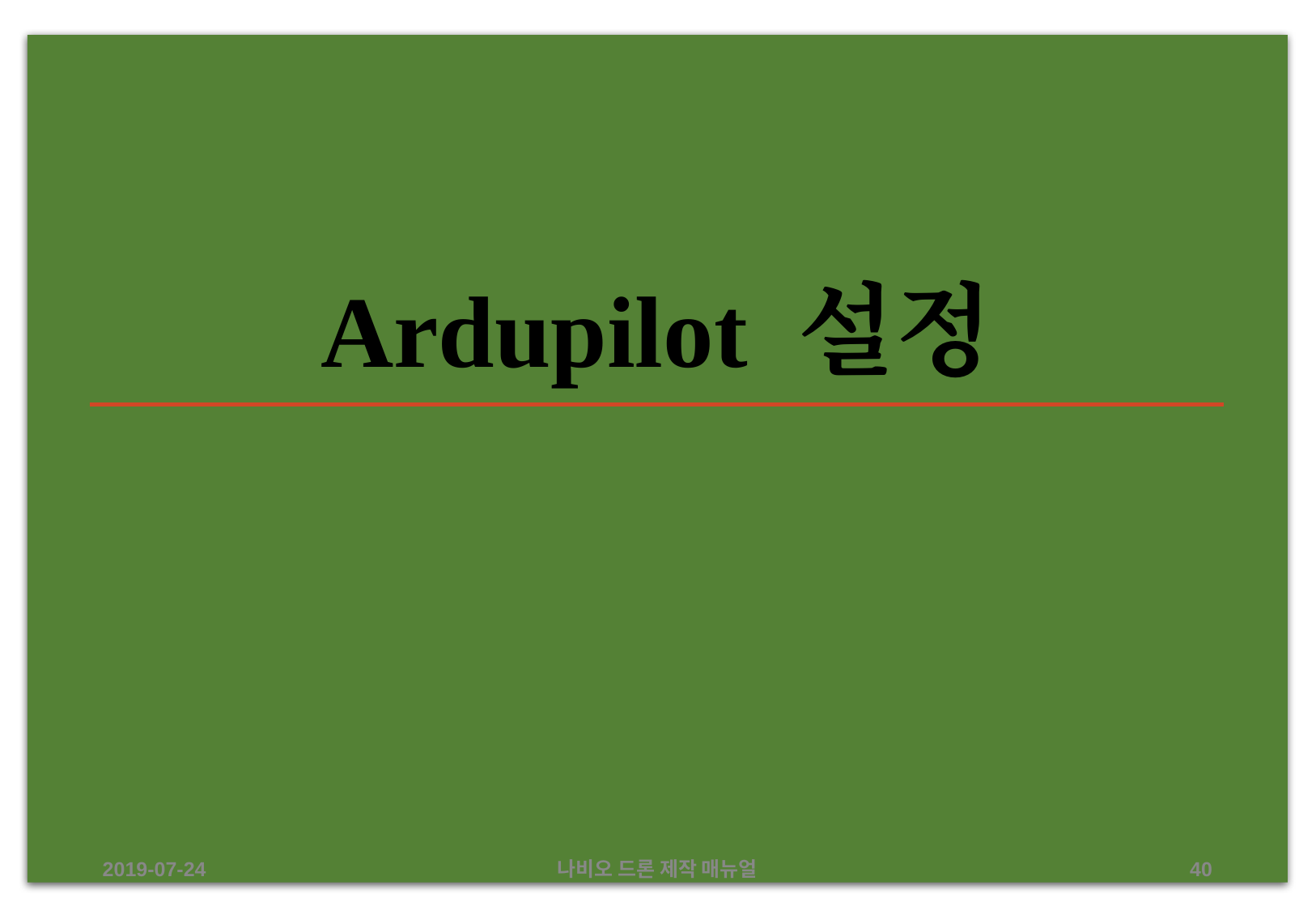

# Ardupilot 설정

2019-07-24
나비오 드론 제작 매뉴얼
40